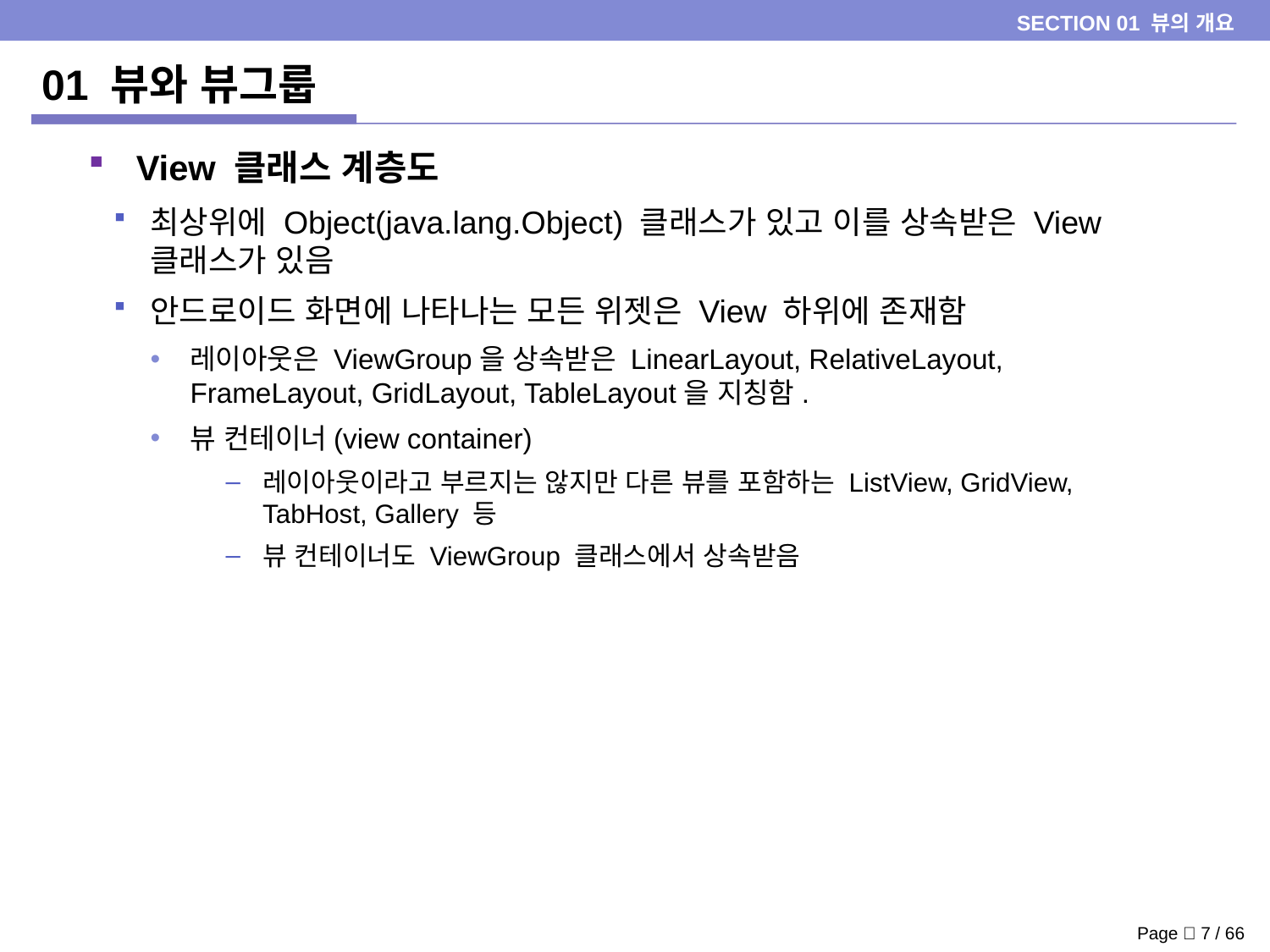

SECTION 01 뷰의 개요
# 01 뷰와 뷰그룹
View 클래스 계층도
최상위에 Object(java.lang.Object) 클래스가 있고 이를 상속받은 View 클래스가 있음
안드로이드 화면에 나타나는 모든 위젯은 View 하위에 존재함
레이아웃은 ViewGroup을 상속받은 LinearLayout, RelativeLayout, FrameLayout, GridLayout, TableLayout을 지칭함.
뷰 컨테이너(view container)
레이아웃이라고 부르지는 않지만 다른 뷰를 포함하는 ListView, GridView, TabHost, Gallery 등
뷰 컨테이너도 ViewGroup 클래스에서 상속받음